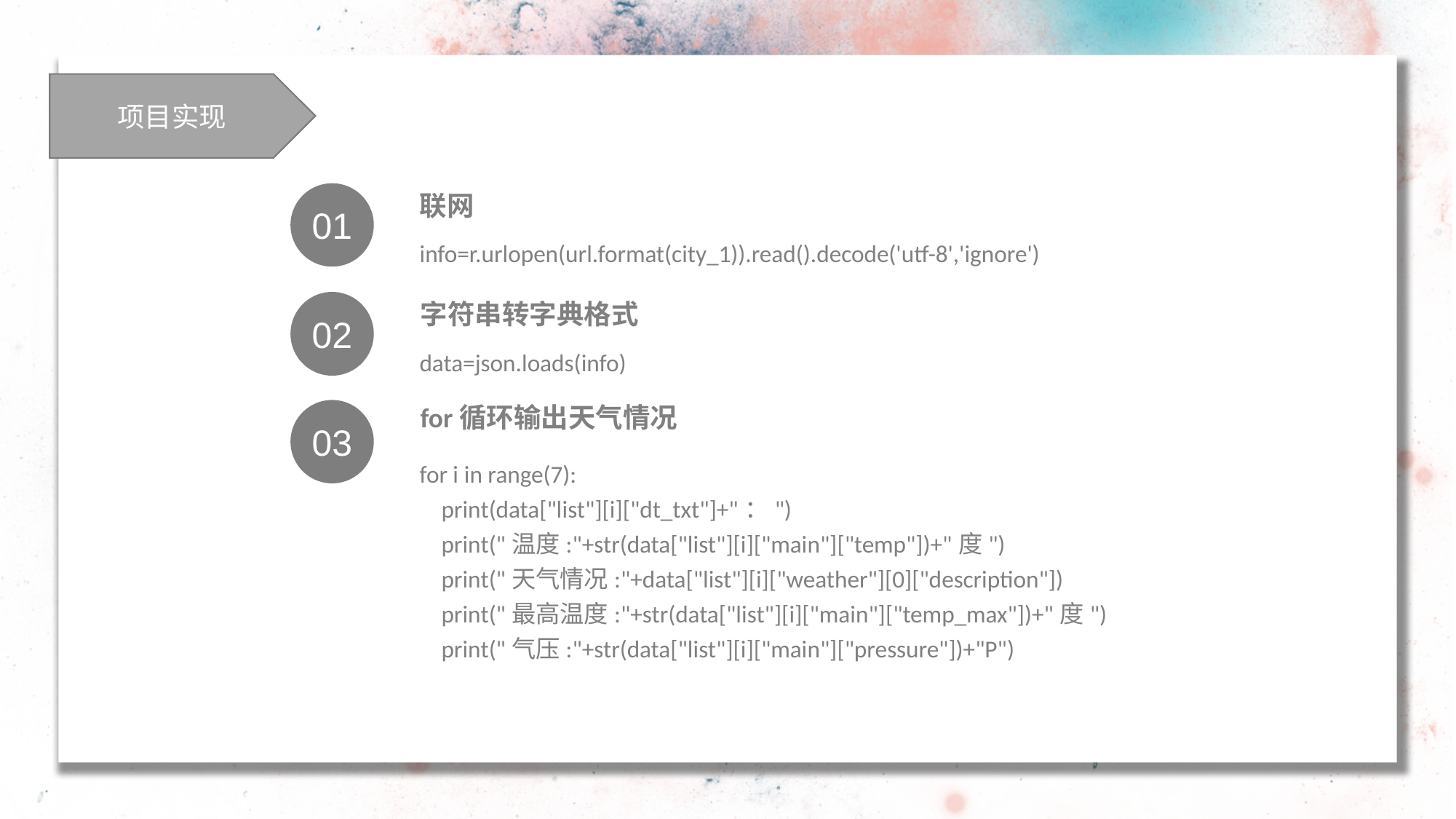

项目实现
01
02
03
联网
info=r.urlopen(url.format(city_1)).read().decode('utf-8','ignore')
字符串转字典格式
data=json.loads(info)
for循环输出天气情况
for i in range(7):
    print(data["list"][i]["dt_txt"]+"：")
    print("温度:"+str(data["list"][i]["main"]["temp"])+"度")
    print("天气情况:"+data["list"][i]["weather"][0]["description"])
    print("最高温度:"+str(data["list"][i]["main"]["temp_max"])+"度")
    print("气压:"+str(data["list"][i]["main"]["pressure"])+"P")